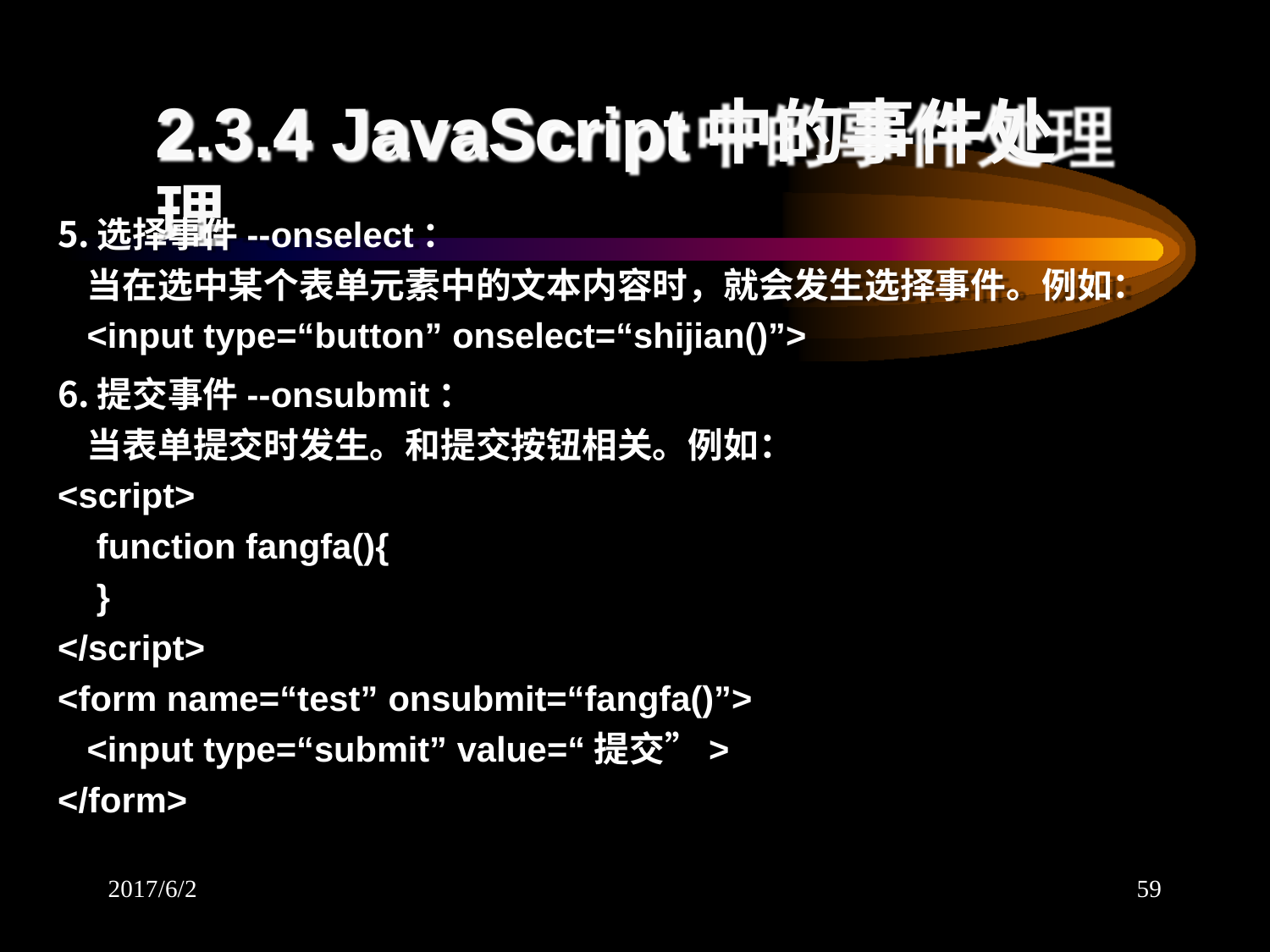

# 2.3.4 JavaScript中的事件处理

选择事件--onselect：
当在选中某个表单元素中的文本内容时，就会发生选择事件。例如：
<input type=“button” onselect=“shijian()”>
提交事件--onsubmit：
当表单提交时发生。和提交按钮相关。例如：
<script>
function fangfa(){
}
</script>
<form name=“test” onsubmit=“fangfa()”>
<input type=“submit” value=“提交”>
</form>

2017/6/2
59